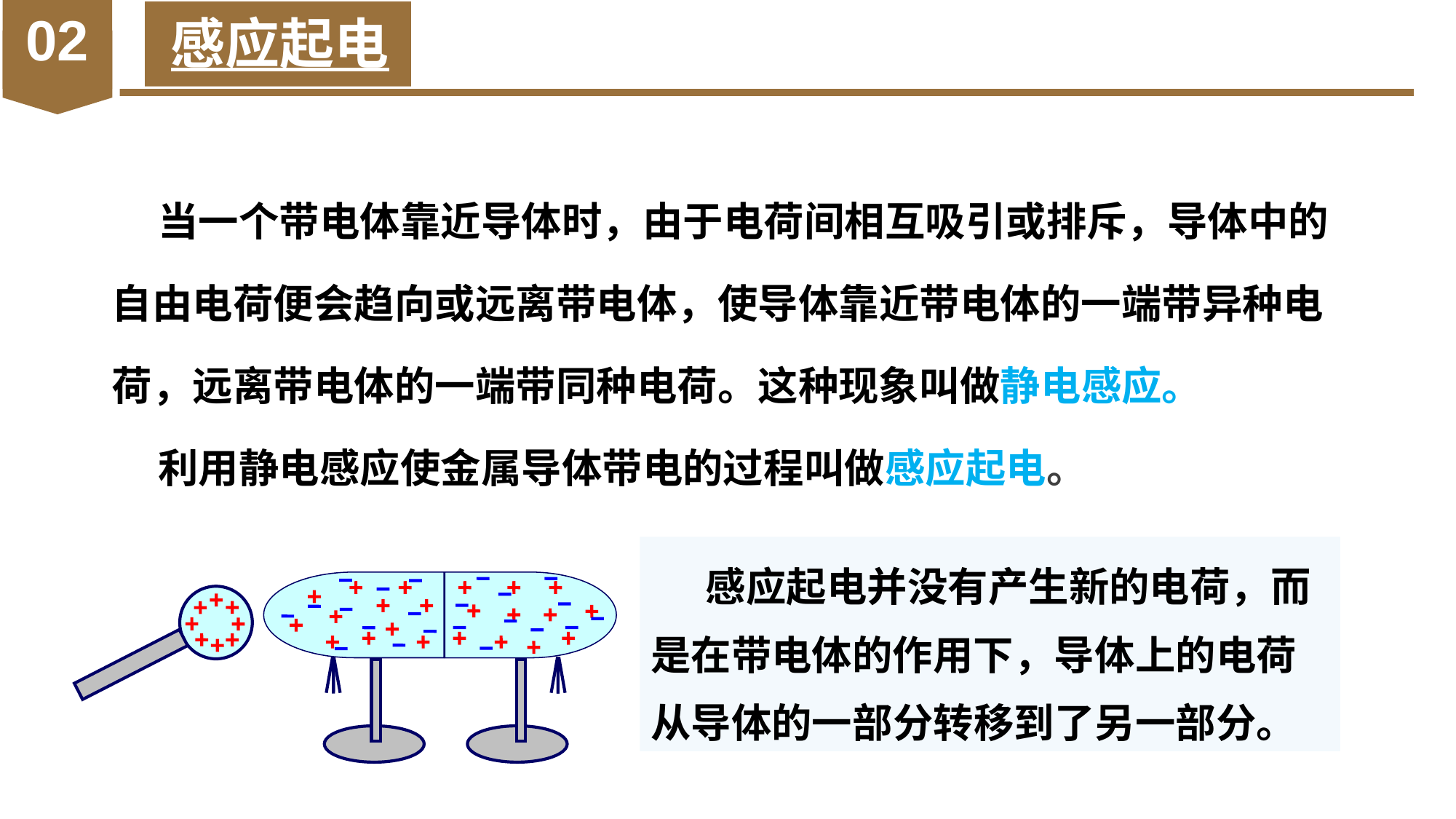

02

感应起电
二、物质的微观结构

    当一个带电体靠近导体时，由于电荷间相互吸引或排斥，导体中的自由电荷便会趋向或远离带电体，使导体靠近带电体的一端带异种电荷，远离带电体的一端带同种电荷。这种现象叫做静电感应。
    利用静电感应使金属导体带电的过程叫做感应起电。
     感应起电并没有产生新的电荷，而是在带电体的作用下，导体上的电荷从导体的一部分转移到了另一部分。